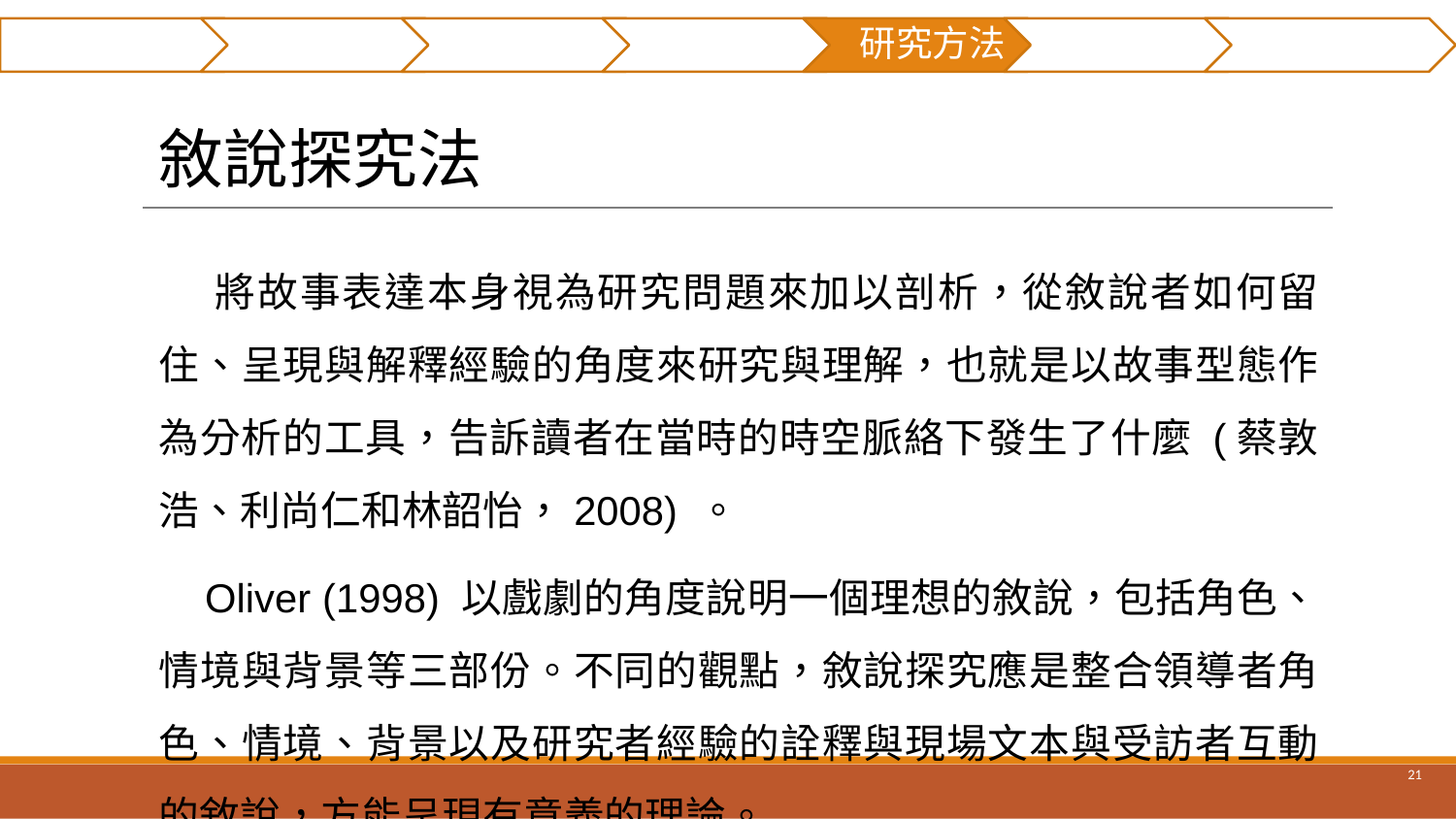

摘要

研究貢獻

前言

文獻回顧

研究方法

實例分析

結論與建議
# 敘說探究法
    將故事表達本身視為研究問題來加以剖析，從敘說者如何留住、呈現與解釋經驗的角度來研究與理解，也就是以故事型態作為分析的工具，告訴讀者在當時的時空脈絡下發生了什麼 (蔡敦浩、利尚仁和林韶怡，2008) 。
    Oliver (1998) 以戲劇的角度說明一個理想的敘說，包括角色、情境與背景等三部份。不同的觀點，敘說探究應是整合領導者角色、情境、背景以及研究者經驗的詮釋與現場文本與受訪者互動的敘說，方能呈現有意義的理論。
21